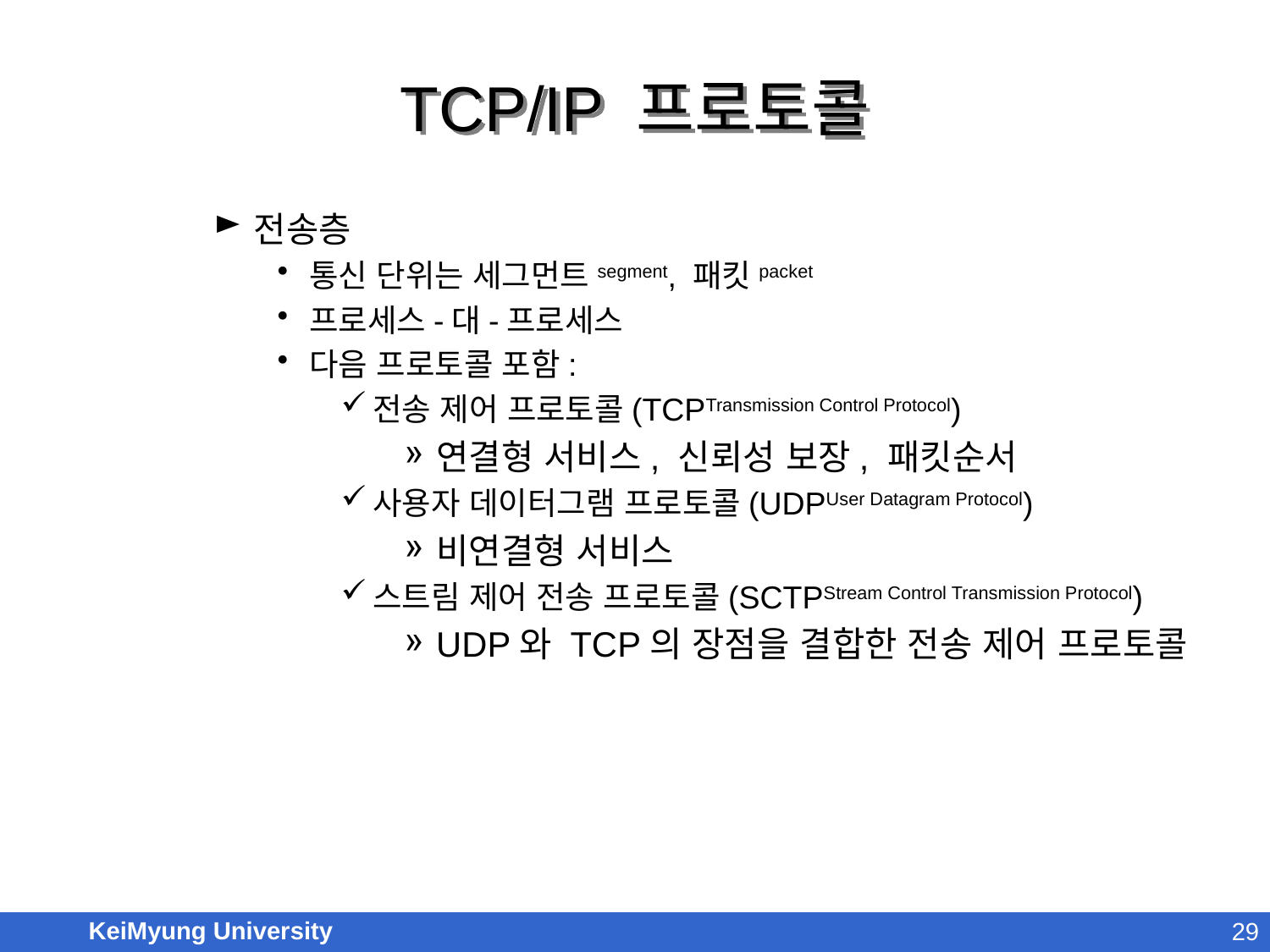

# TCP/IP 프로토콜
전송층
통신 단위는 세그먼트segment, 패킷packet
프로세스-대-프로세스
다음 프로토콜 포함:
전송 제어 프로토콜(TCPTransmission Control Protocol)
연결형 서비스, 신뢰성 보장, 패킷순서
사용자 데이터그램 프로토콜(UDPUser Datagram Protocol)
비연결형 서비스
스트림 제어 전송 프로토콜(SCTPStream Control Transmission Protocol)
UDP와 TCP의 장점을 결합한 전송 제어 프로토콜

29